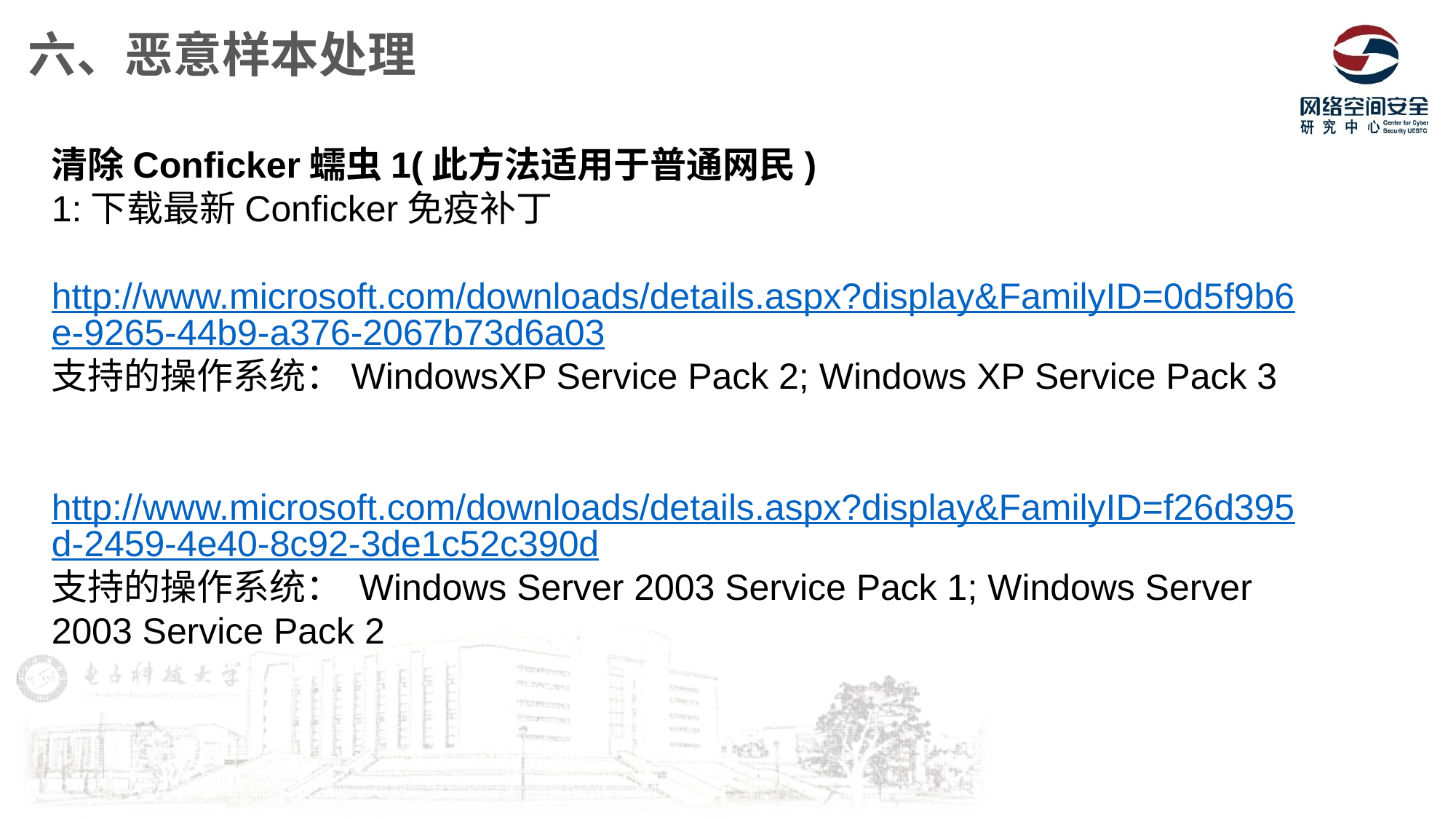

六、恶意样本处理
清除Conficker蠕虫1(此方法适用于普通网民)
1:下载最新Conficker免疫补丁
	http://www.microsoft.com/downloads/details.aspx?display&FamilyID=0d5f9b6e-9265-44b9-a376-2067b73d6a03
支持的操作系统：WindowsXP Service Pack 2; Windows XP Service Pack 3

	http://www.microsoft.com/downloads/details.aspx?display&FamilyID=f26d395d-2459-4e40-8c92-3de1c52c390d
支持的操作系统： Windows Server 2003 Service Pack 1; Windows Server 2003 Service Pack 2